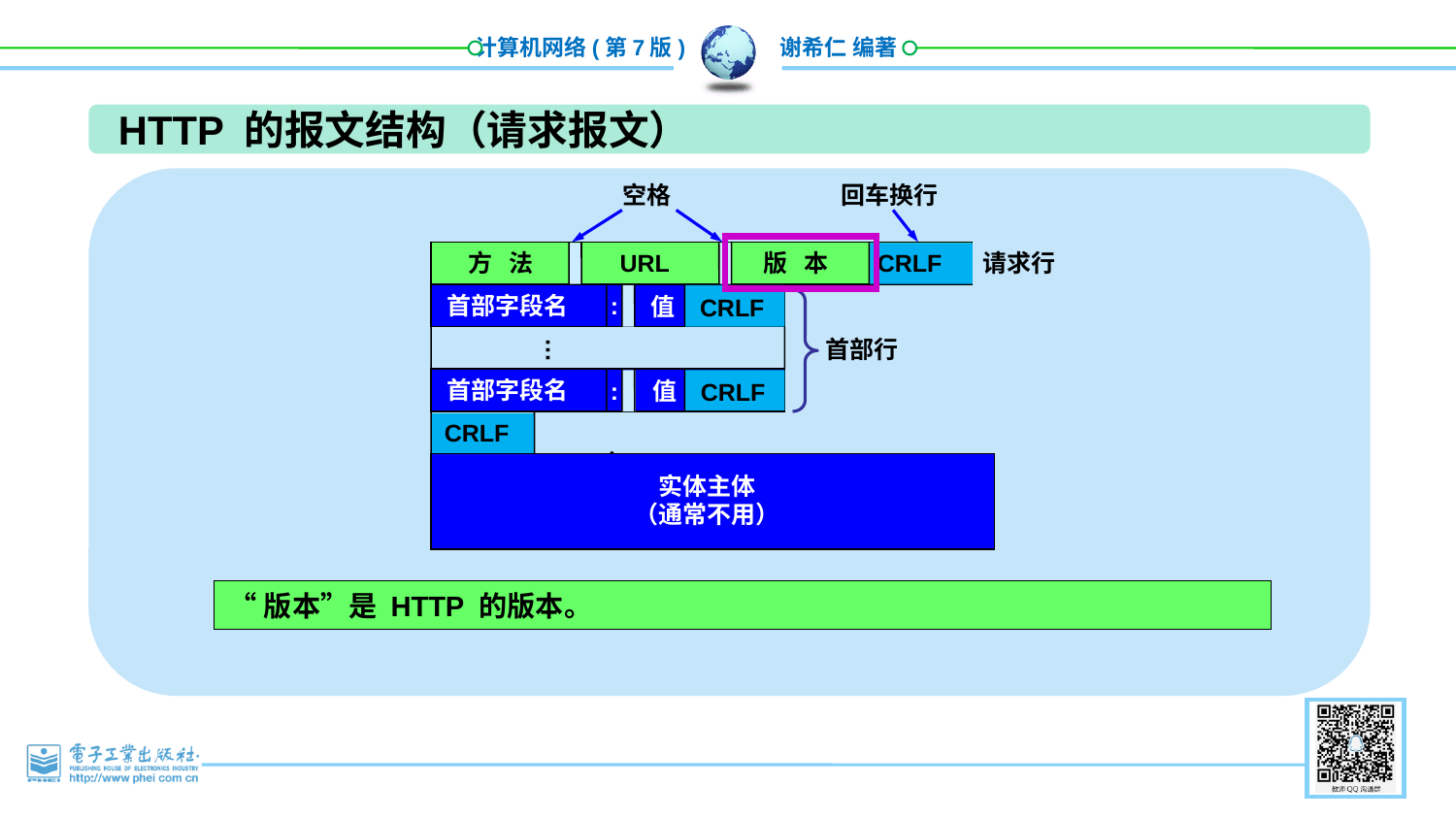

HTTP 的报文结构（请求报文）

空格
回车换行

方   法
URL
版   本
CRLF
请求行

首部字段名
:

值

CRLF

首部行
…
首部字段名

值

:
CRLF

CRLF

:

实体主体
（通常不用）
“版本”是 HTTP 的版本。